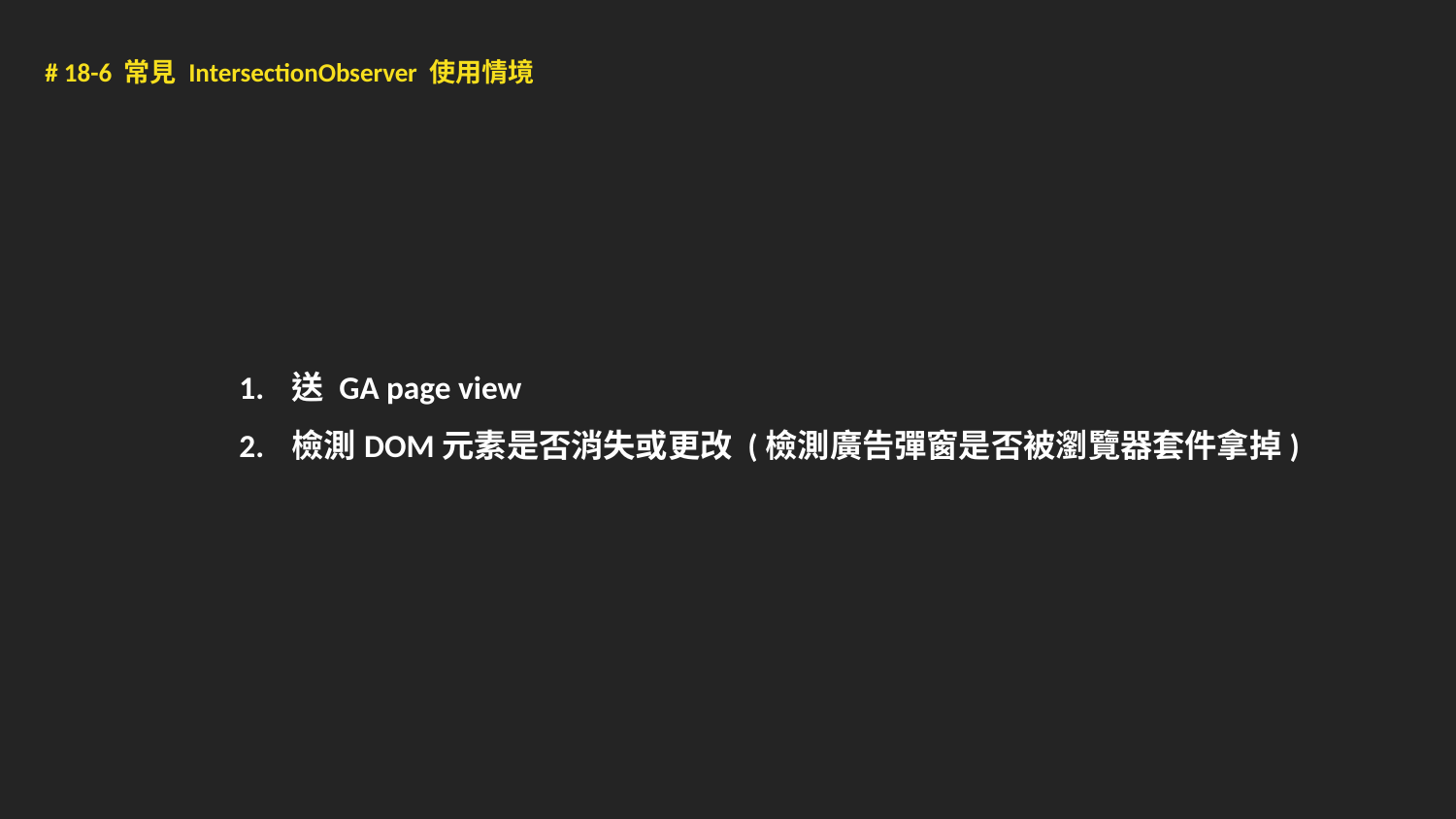

# 18-6 常見 IntersectionObserver 使用情境
送 GA page view
檢測DOM元素是否消失或更改 (檢測廣告彈窗是否被瀏覽器套件拿掉)